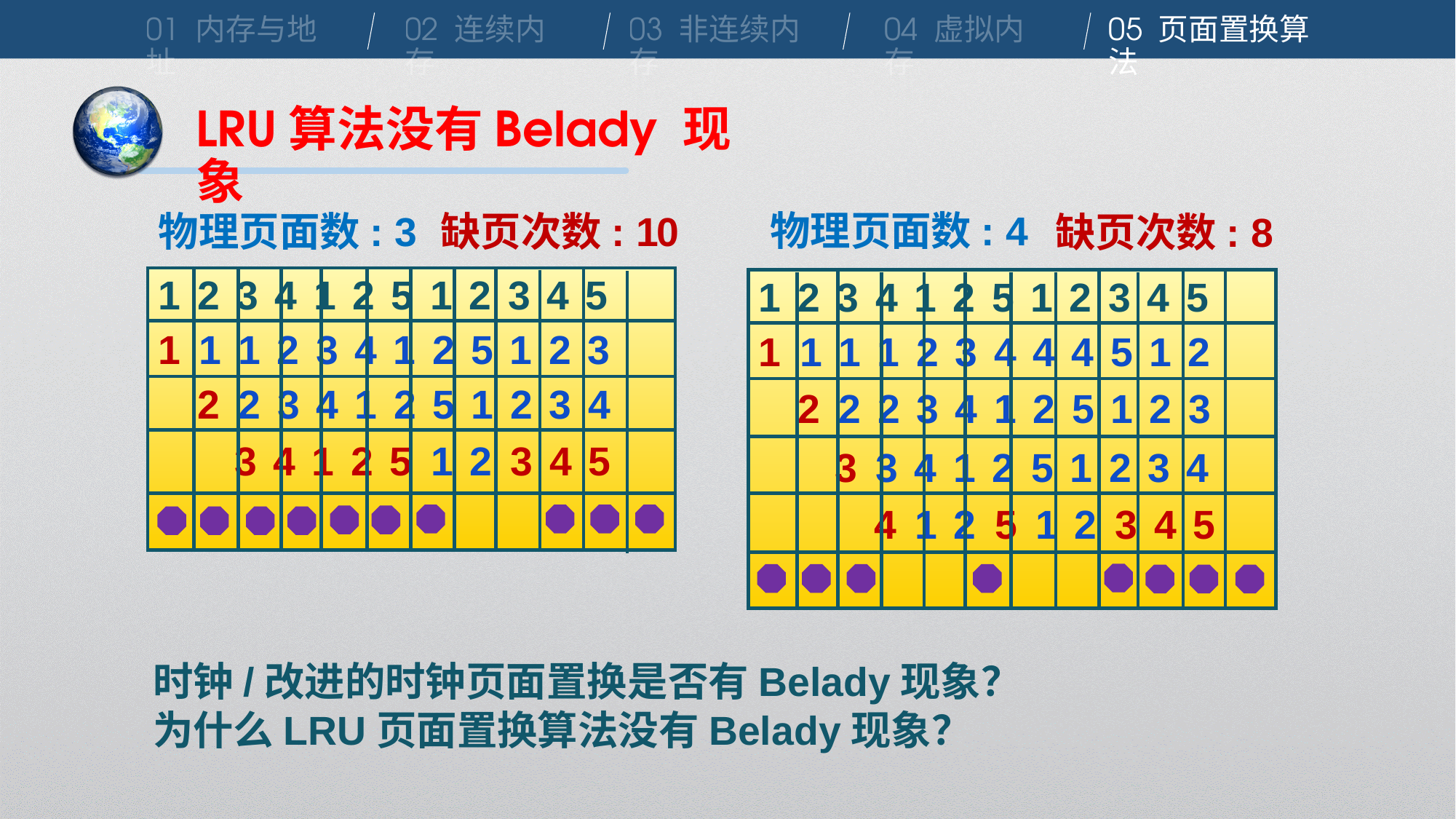

01 内存与地址
02 连续内存
03 非连续内存
04 虚拟内存
05 页面置换算法
LRU算法没有Belady 现象
物理页面数: 4
物理页面数: 3
缺页次数: 10
缺页次数: 8
1  2  3  4  1  2  5  1  2  3  4  5

1  1  1  2  3  4  1  2  5  1  2  3
    2  2  3  4  1  2  5  1  2  3  4
        3  4  1  2  5  1  2  3  4  5

1  2  3  4  1  2  5  1  2  3  4  5

1  1  1  1  2  3  4  4  4  5  1  2
    2  2  2  3  4  1  2  5  1  2  3
        3  3  4  1  2  5  1  2  3  4
            4  1  2  5  1  2  3  4  5

时钟/改进的时钟页面置换是否有Belady现象？
为什么LRU页面置换算法没有Belady现象？